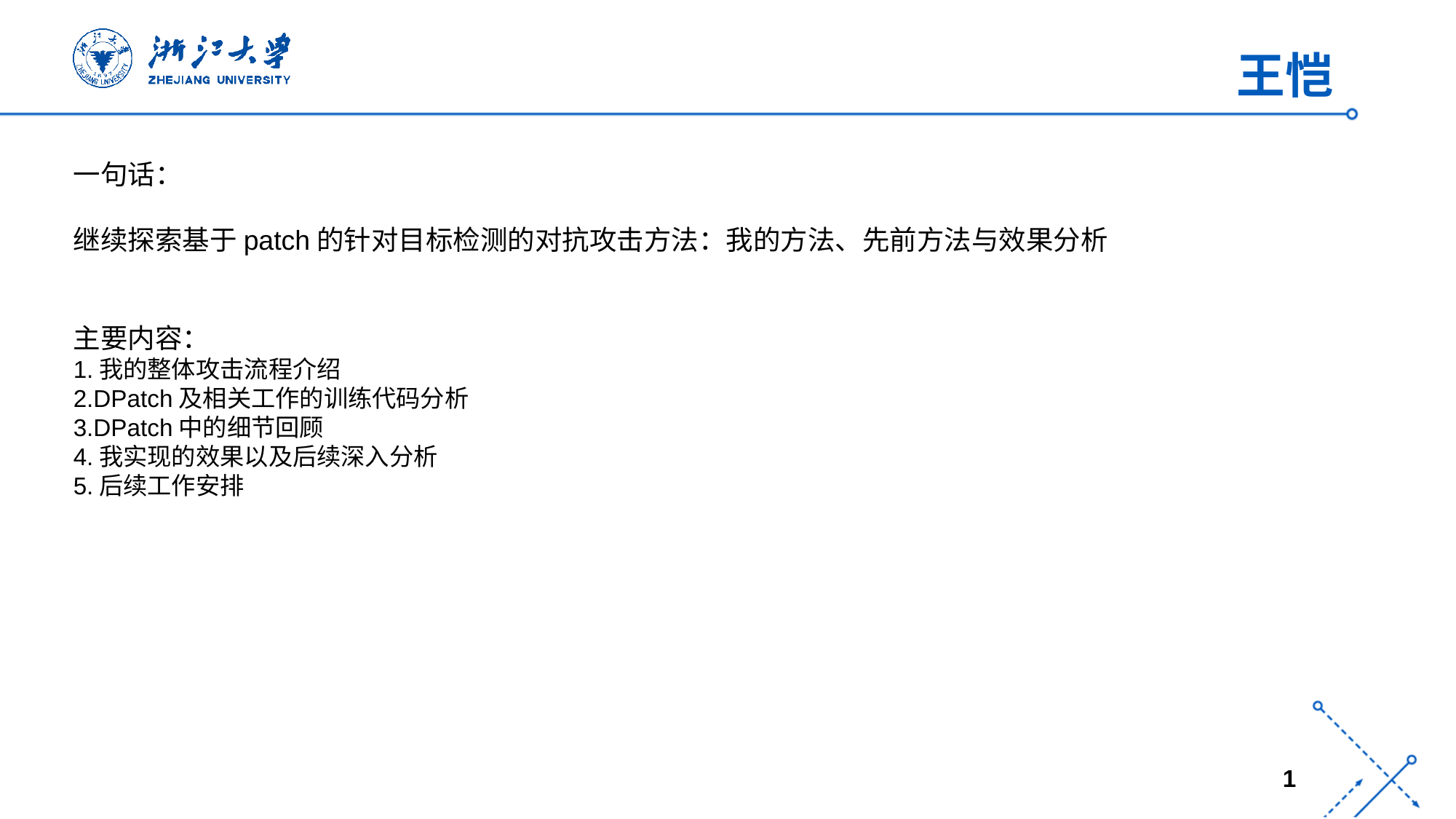

王恺
一句话：

继续探索基于patch的针对目标检测的对抗攻击方法：我的方法、先前方法与效果分析

主要内容：
1.我的整体攻击流程介绍
2.DPatch及相关工作的训练代码分析
3.DPatch中的细节回顾
4.我实现的效果以及后续深入分析
5.后续工作安排